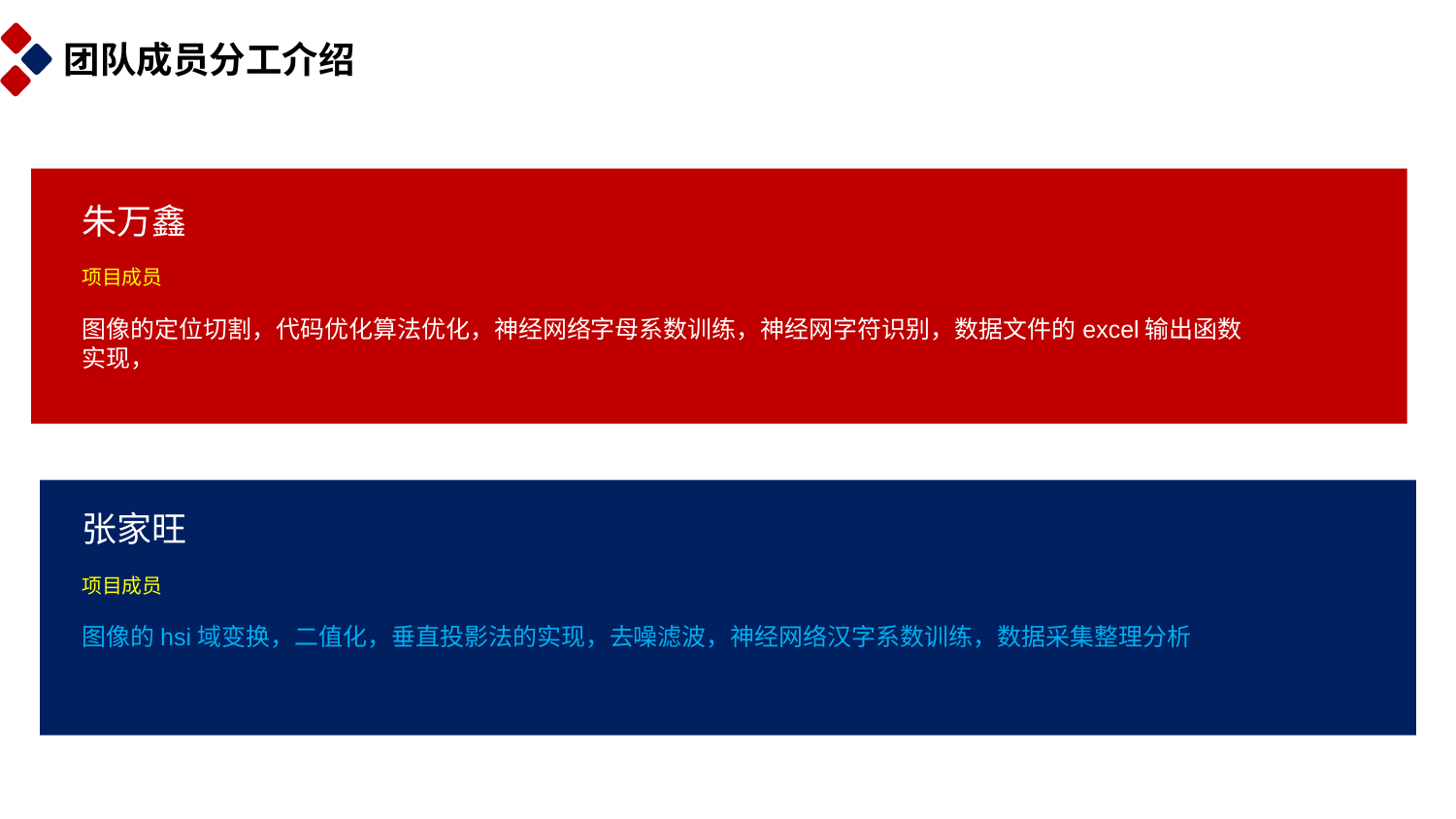

团队成员分工介绍

朱万鑫

项目成员

图像的定位切割，代码优化算法优化，神经网络字母系数训练，神经网字符识别，数据文件的excel输出函数实现，

张家旺

项目成员

图像的hsi域变换，二值化，垂直投影法的实现，去噪滤波，神经网络汉字系数训练，数据采集整理分析